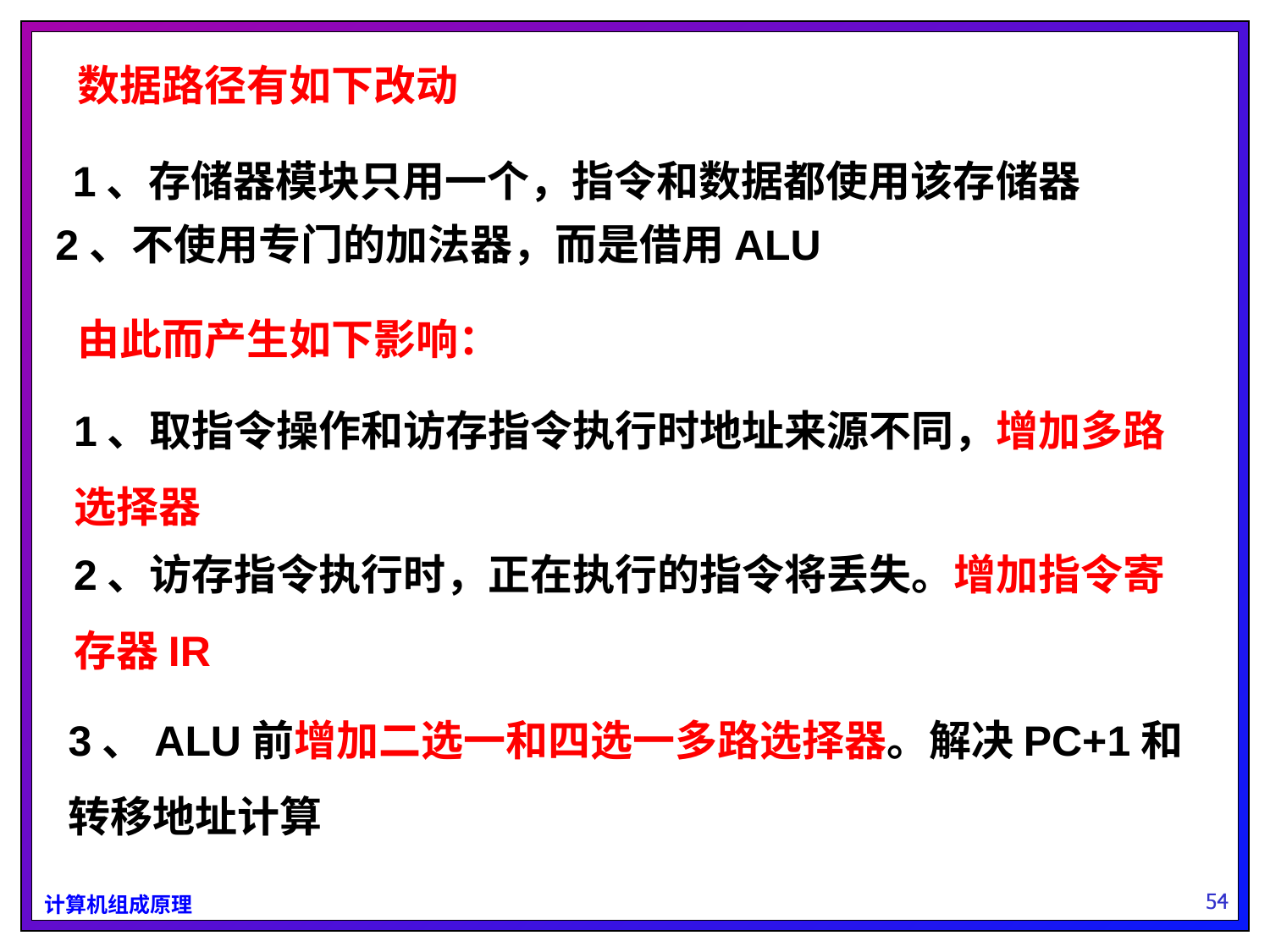

数据路径有如下改动
1、存储器模块只用一个，指令和数据都使用该存储器
2、不使用专门的加法器，而是借用ALU
由此而产生如下影响：
1、取指令操作和访存指令执行时地址来源不同，增加多路选择器
2、访存指令执行时，正在执行的指令将丢失。增加指令寄存器IR
3、ALU前增加二选一和四选一多路选择器。解决PC+1和转移地址计算